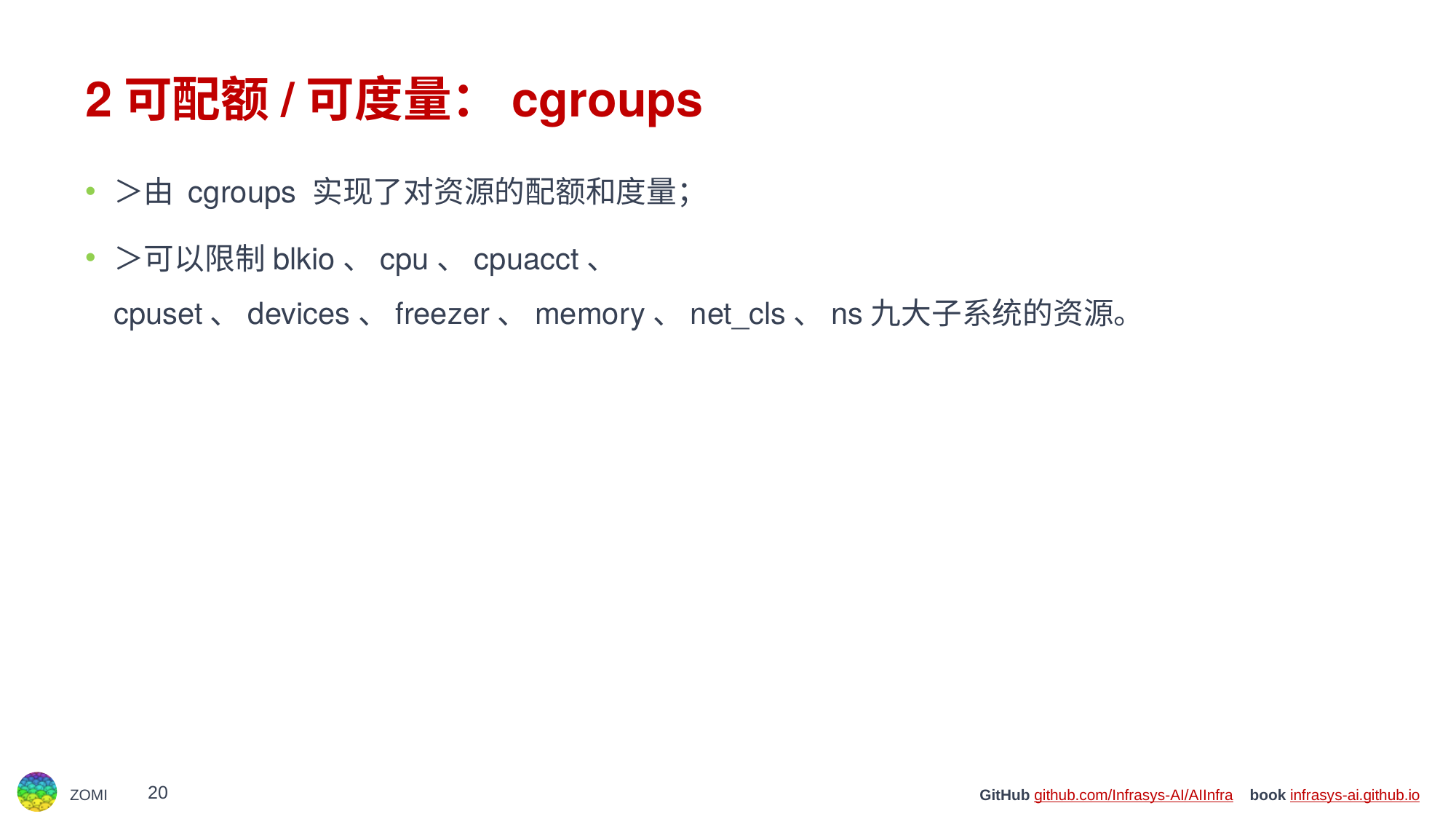

# 2可配额/可度量：cgroups
＞由 cgroups 实现了对资源的配额和度量；
＞可以限制blkio、cpu、cpuacct、 cpuset、devices、freezer、memory、net_cls、ns九大子系统的资源。